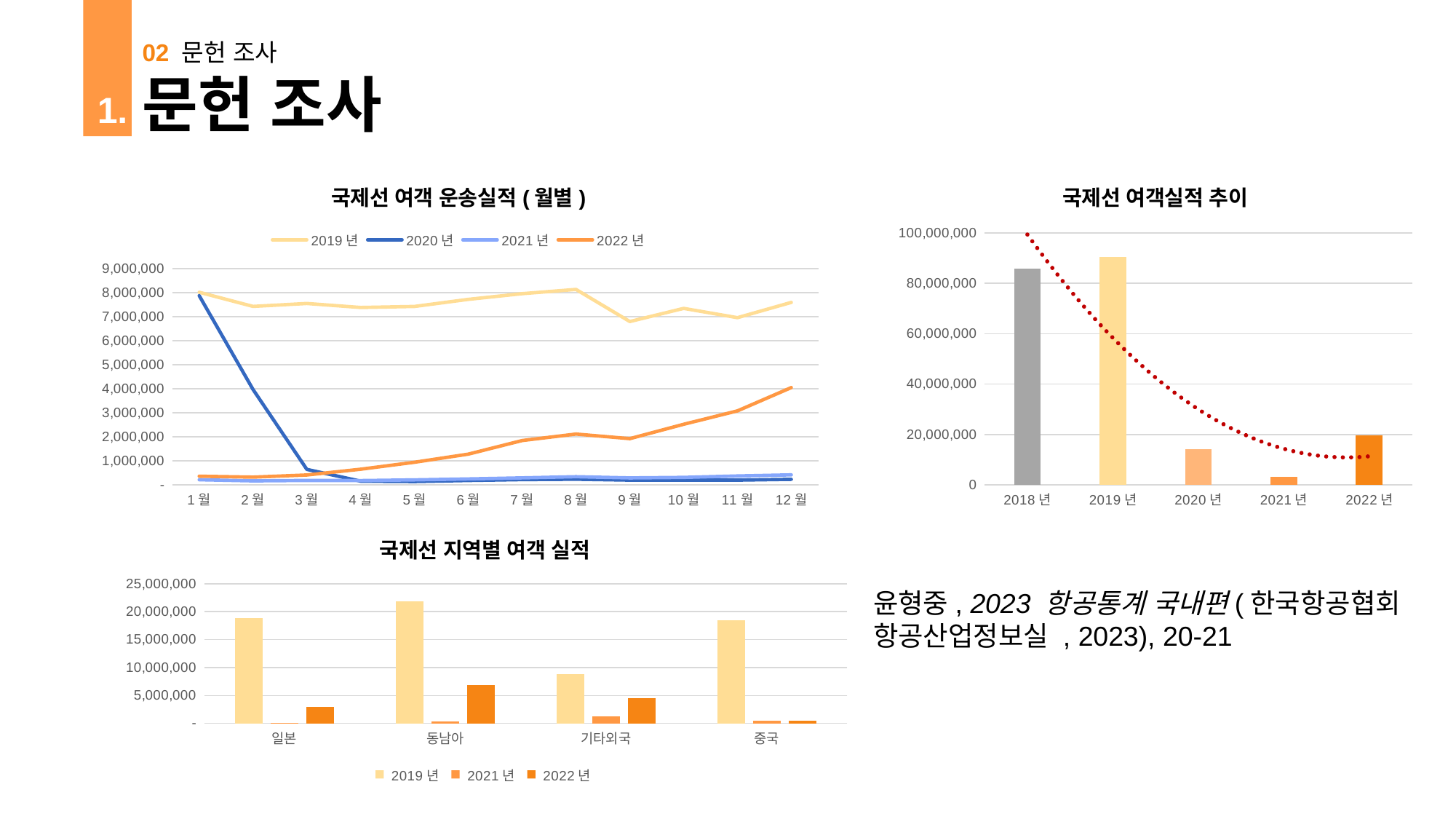

02 문헌 조사
문헌 조사
 1.

### Chart: 국제선 여객 운송실적(월별)

| Category | 2019년 | 2020년 | 2021년 | 2022년 |
|---|---|---|---|---|
| 1월 | 8023960.0 | 7881507.0 | 211468.0 | 358308.0 |
| 2월 | 7433725.0 | 3971511.0 | 165890.0 | 320757.0 |
| 3월 | 7555163.0 | 643795.0 | 184211.0 | 411666.0 |
| 4월 | 7389048.0 | 153087.0 | 178129.0 | 650186.0 |
| 5월 | 7432887.0 | 137330.0 | 206462.0 | 941540.0 |
| 6월 | 7727595.0 | 182053.0 | 246697.0 | 1279029.0 |
| 7월 | 7963263.0 | 218136.0 | 291269.0 | 1844775.0 |
| 8월 | 8140627.0 | 234218.0 | 339820.0 | 2115364.0 |
| 9월 | 6803109.0 | 196791.0 | 289529.0 | 1923452.0 |
| 10월 | 7351625.0 | 196217.0 | 310443.0 | 2522903.0 |
| 11월 | 6964045.0 | 195991.0 | 369475.0 | 3081331.0 |
| 12월 | 7600593.0 | 229286.0 | 415971.0 | 4050748.0 |

### Chart: 국제선 여객실적 추이

| Category | 총합 |
|---|---|
| 2018년 | 85930000.0 |
| 2019년 | 90385640.0 |
| 2020년 | 14239922.0 |
| 2021년 | 3209364.0 |
| 2022년 | 19500059.0 |

### Chart: 국제선 지역별 여객 실적

| Category |  2019년  |  2021년  |  2022년  |
|---|---|---|---|
| 일본 | 18863541.0 | 148363.0 | 3009252.0 |
| 동남아 | 21787880.0 | 396290.0 | 6863320.0 |
| 기타외국 | 8814848.0 | 1220843.0 | 4580027.0 |
| 중국 | 18433760.0 | 424587.0 | 443496.0 |
윤형중, 2023 항공통계 국내편(한국항공협회 항공산업정보실 , 2023), 20-21